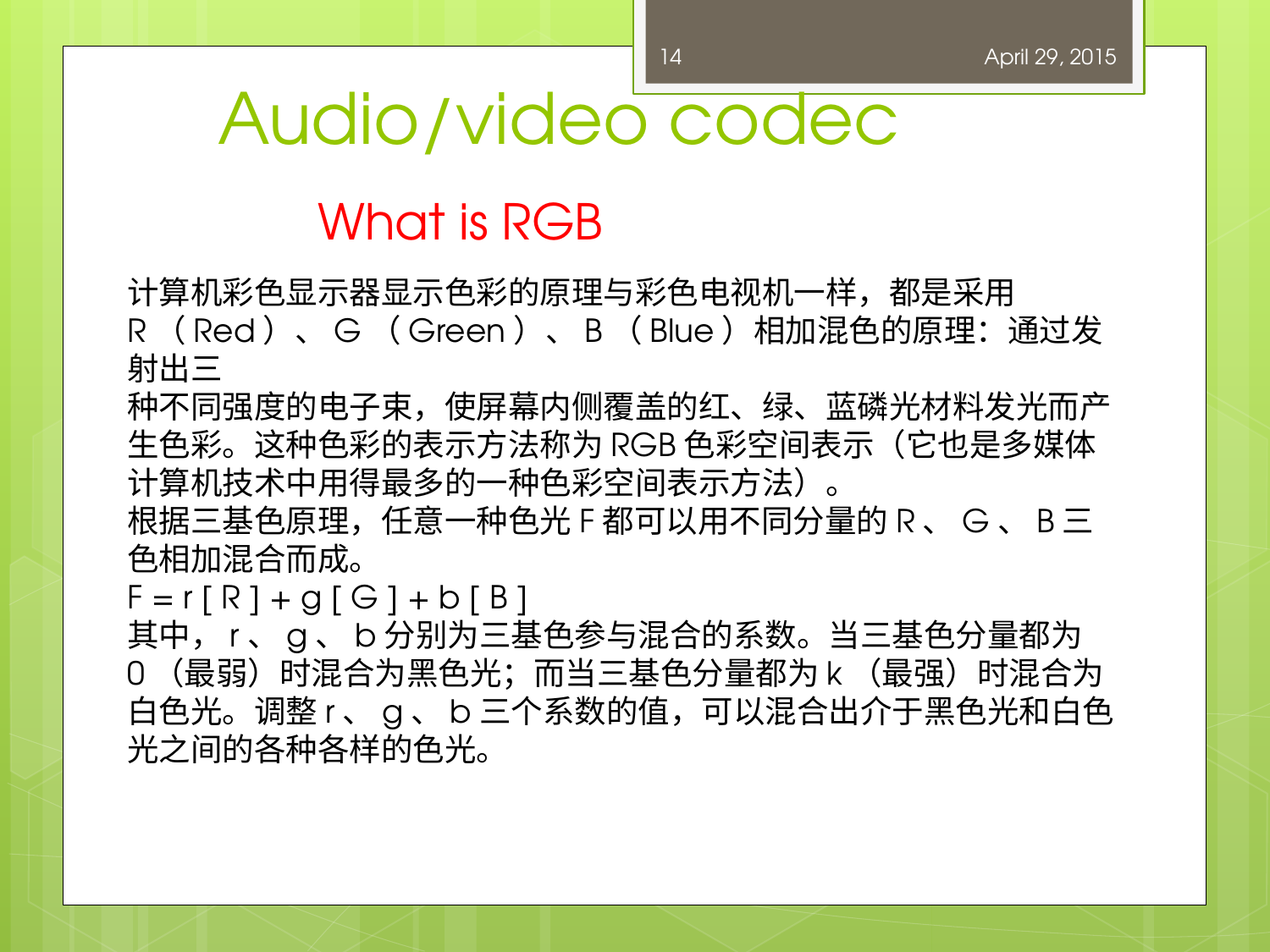

14
April 29, 2015
# Audio/video codec
What is RGB
计算机彩色显示器显示色彩的原理与彩色电视机一样，都是采用R（Red）、G（Green）、B（Blue）相加混色的原理：通过发射出三
种不同强度的电子束，使屏幕内侧覆盖的红、绿、蓝磷光材料发光而产生色彩。这种色彩的表示方法称为RGB色彩空间表示（它也是多媒体计算机技术中用得最多的一种色彩空间表示方法）。
根据三基色原理，任意一种色光F都可以用不同分量的R、G、B三色相加混合而成。
F = r [ R ] + g [ G ] + b [ B ]
其中，r、g、b分别为三基色参与混合的系数。当三基色分量都为0（最弱）时混合为黑色光；而当三基色分量都为k（最强）时混合为白色光。调整r、g、b三个系数的值，可以混合出介于黑色光和白色光之间的各种各样的色光。